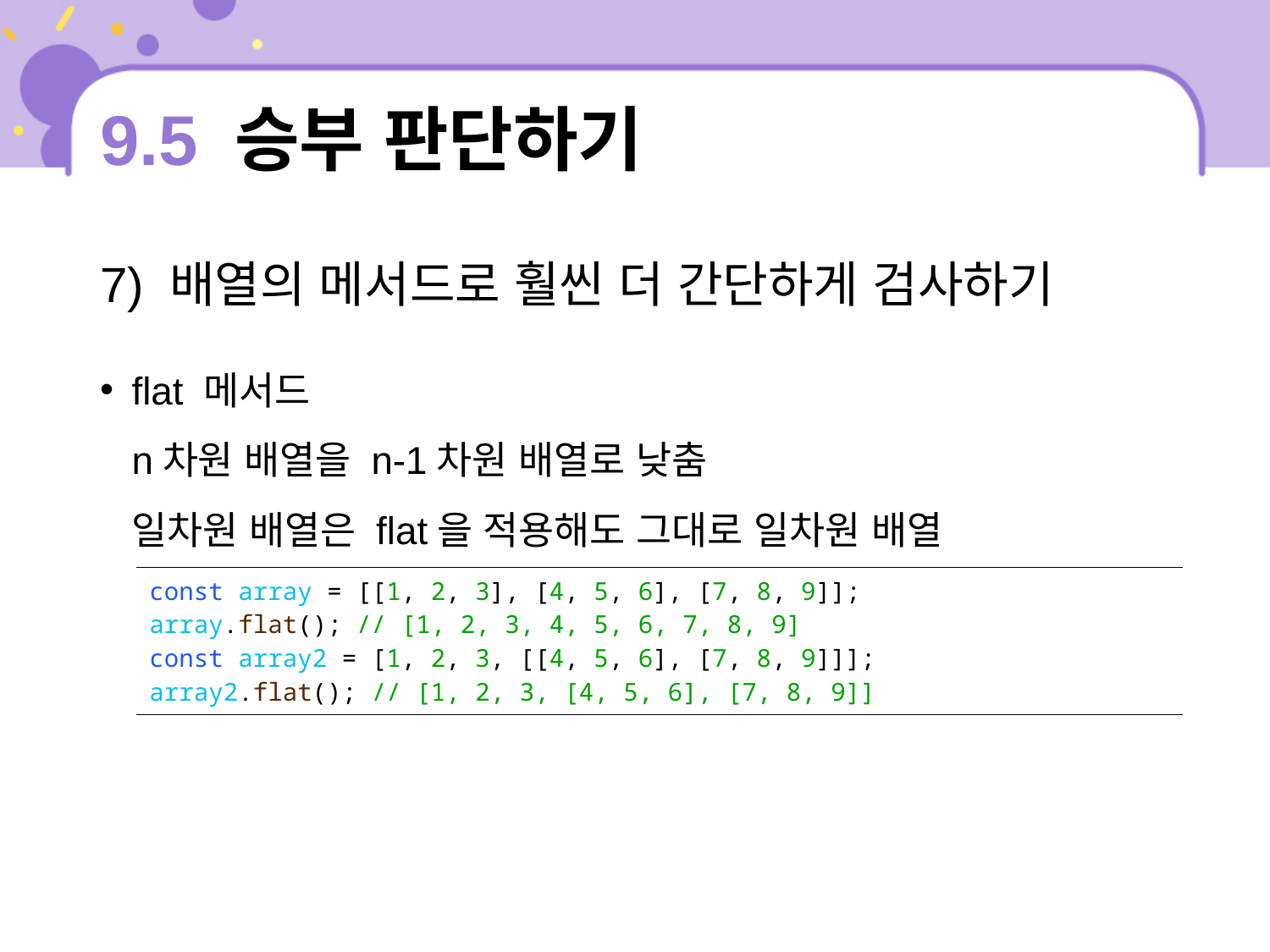

# 9.5 승부 판단하기
7) 배열의 메서드로 훨씬 더 간단하게 검사하기
flat 메서드
n차원 배열을 n-1차원 배열로 낮춤
일차원 배열은 flat을 적용해도 그대로 일차원 배열
| const array = [[1, 2, 3], [4, 5, 6], [7, 8, 9]]; array.flat(); // [1, 2, 3, 4, 5, 6, 7, 8, 9] const array2 = [1, 2, 3, [[4, 5, 6], [7, 8, 9]]]; array2.flat(); // [1, 2, 3, [4, 5, 6], [7, 8, 9]] |
| --- |